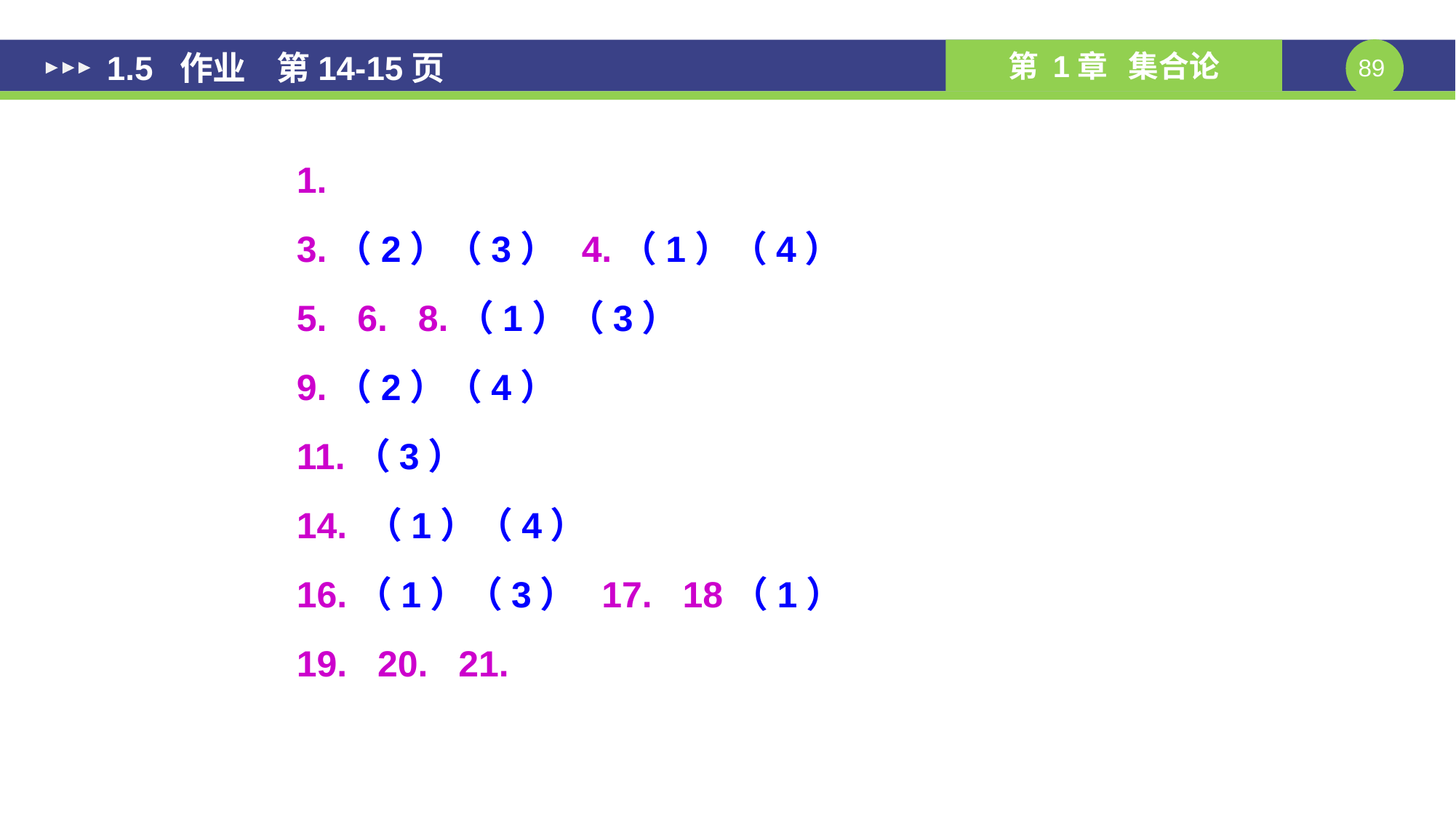

1.5  作业    第14-15页
1.
3.（2）（3）  4.（1）（4）
5.   6.   8.（1）（3）
9.（2）（4）
11.（3）
14. （1）（4）
16.（1）（3）  17.   18（1）
19.   20.   21.